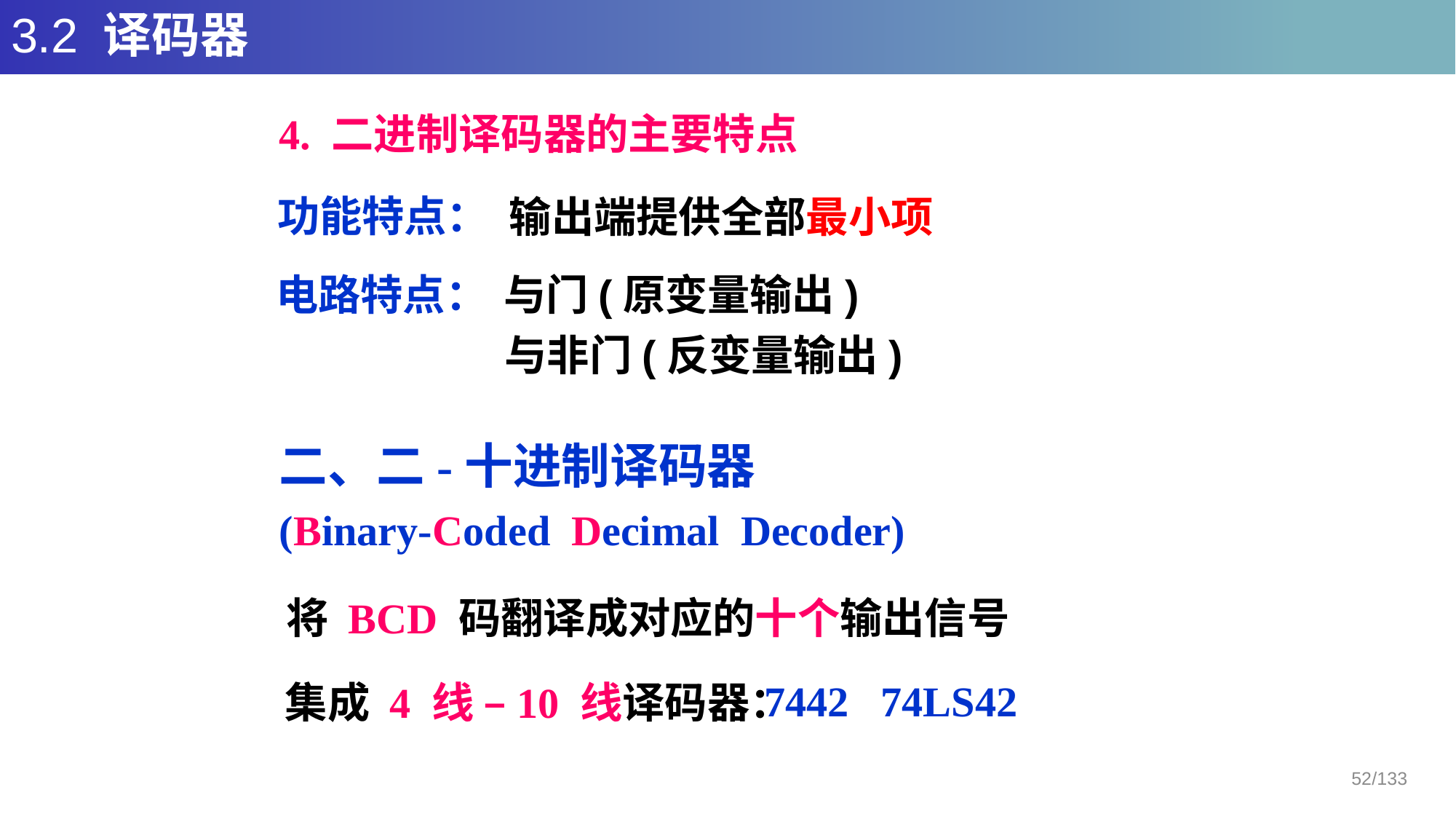

# 3.2 译码器
4. 二进制译码器的主要特点
功能特点：
输出端提供全部最小项
与门(原变量输出)
电路特点：
与非门(反变量输出)
二、二-十进制译码器
(Binary-Coded  Decimal  Decoder)
将 BCD 码翻译成对应的十个输出信号
7442   74LS42
集成 4 线 –10 线译码器：
52/133